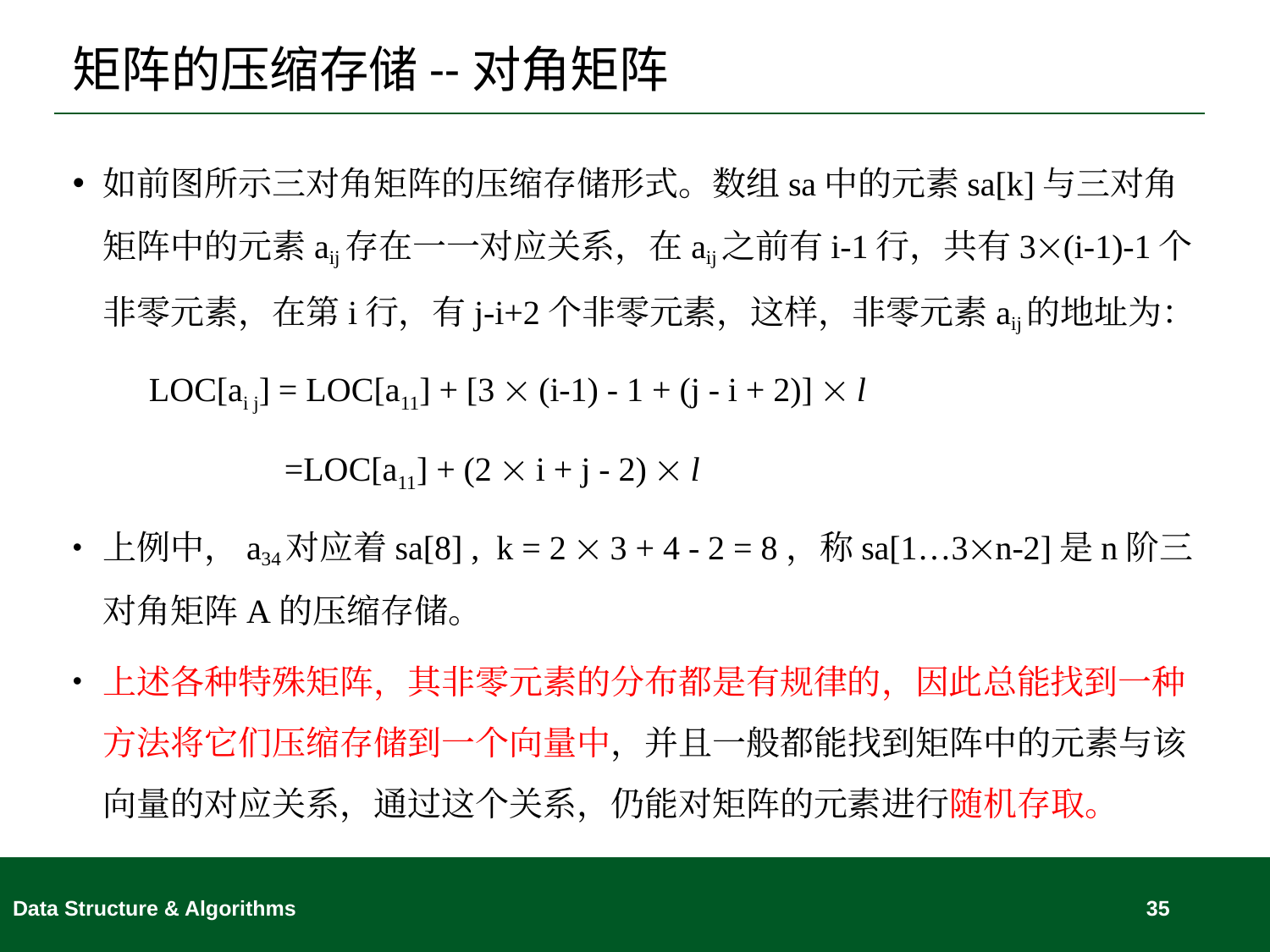

# 矩阵的压缩存储--对角矩阵
如前图所示三对角矩阵的压缩存储形式。数组sa中的元素sa[k]与三对角矩阵中的元素aij存在一一对应关系，在aij之前有i-1行，共有3×(i-1)-1个非零元素，在第i行，有j-i+2个非零元素，这样，非零元素aij的地址为：
         LOC[ai j] = LOC[a11] + [3 × (i-1) - 1 + (j - i + 2)] × l
                         =LOC[a11] + (2 × i + j - 2) × l
上例中，a34对应着sa[8] ,  k = 2 × 3 + 4 - 2 = 8，称sa[1…3×n-2]是n阶三对角矩阵A的压缩存储。
上述各种特殊矩阵，其非零元素的分布都是有规律的，因此总能找到一种方法将它们压缩存储到一个向量中，并且一般都能找到矩阵中的元素与该向量的对应关系，通过这个关系，仍能对矩阵的元素进行随机存取。
Data Structure & Algorithms
35